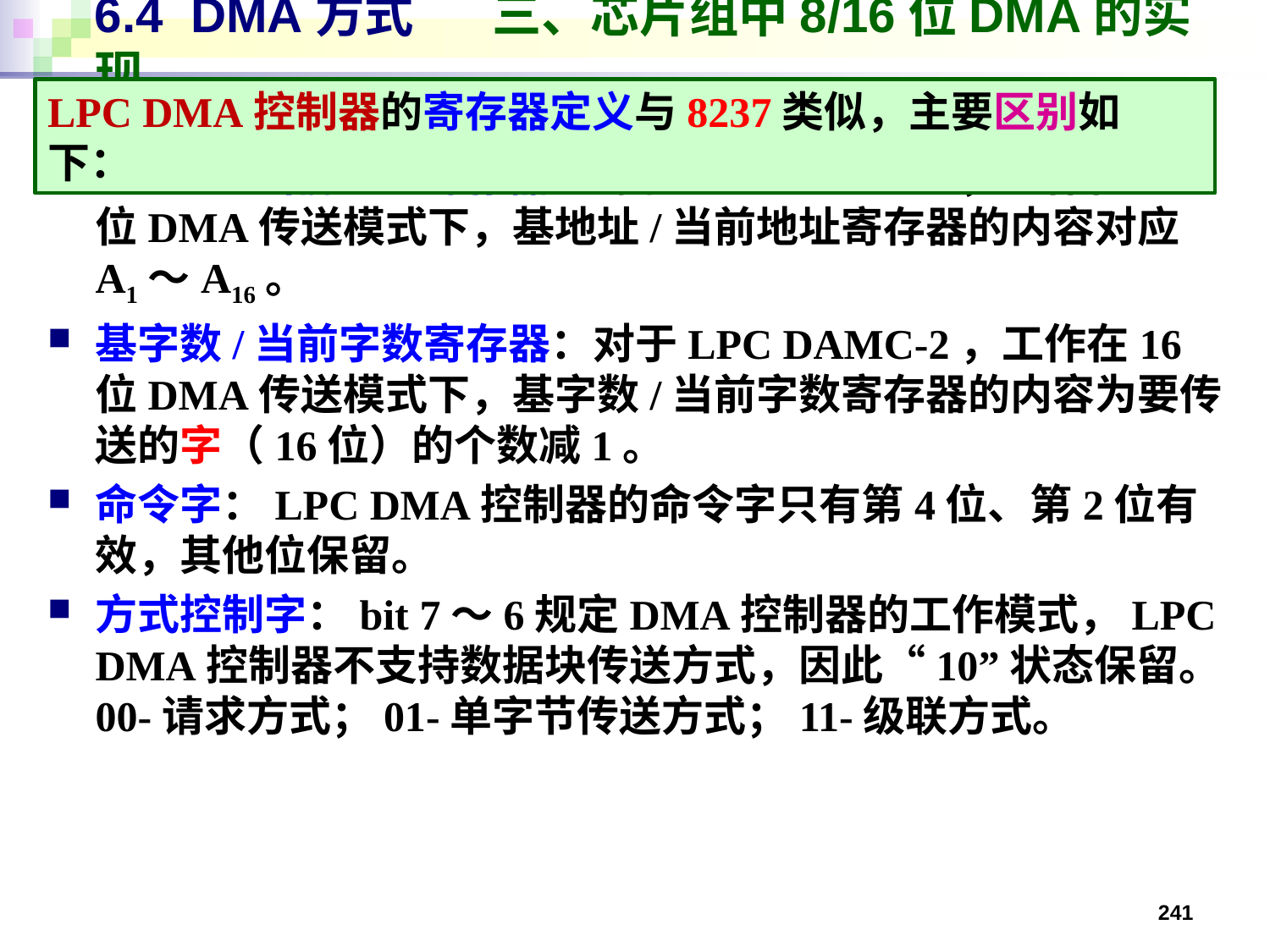

# 6.4  DMA方式       三、芯片组中8/16位DMA的实现
LPC DMA控制器的寄存器定义与8237类似，主要区别如下：
基地址/当前地址寄存器：对于LPC DAMC-2，工作在16位DMA传送模式下，基地址/当前地址寄存器的内容对应A1～A16。
基字数/当前字数寄存器：对于LPC DAMC-2，工作在16位DMA传送模式下，基字数/当前字数寄存器的内容为要传送的字（16位）的个数减1。
命令字：LPC DMA控制器的命令字只有第4位、第2位有效，其他位保留。
方式控制字：bit 7～6规定DMA控制器的工作模式，LPC DMA控制器不支持数据块传送方式，因此“10”状态保留。00-请求方式；01-单字节传送方式；11-级联方式。
241